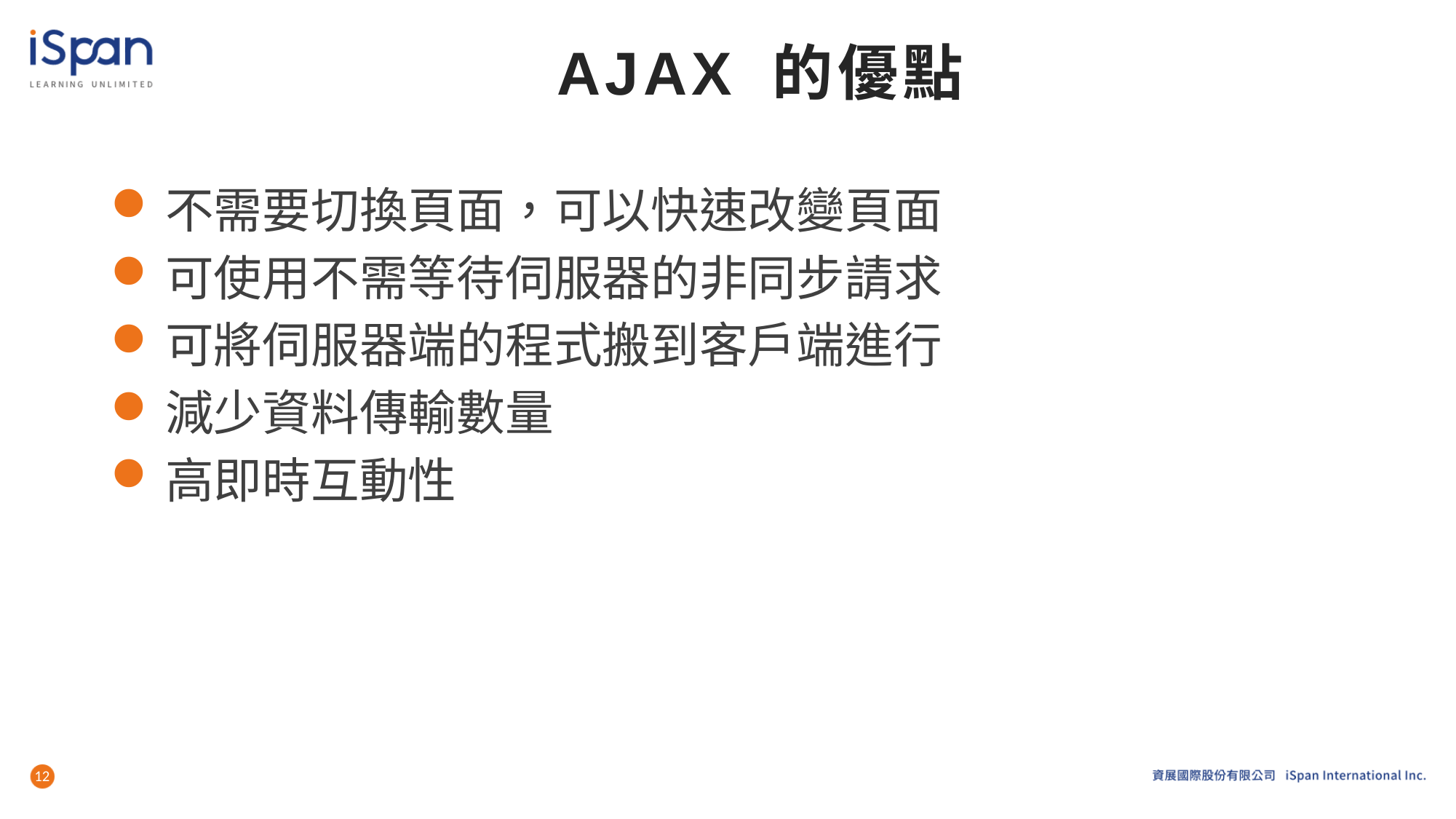

# AJAX 的優點
不需要切換頁面，可以快速改變頁面
可使用不需等待伺服器的非同步請求
可將伺服器端的程式搬到客戶端進行
減少資料傳輸數量
高即時互動性

12